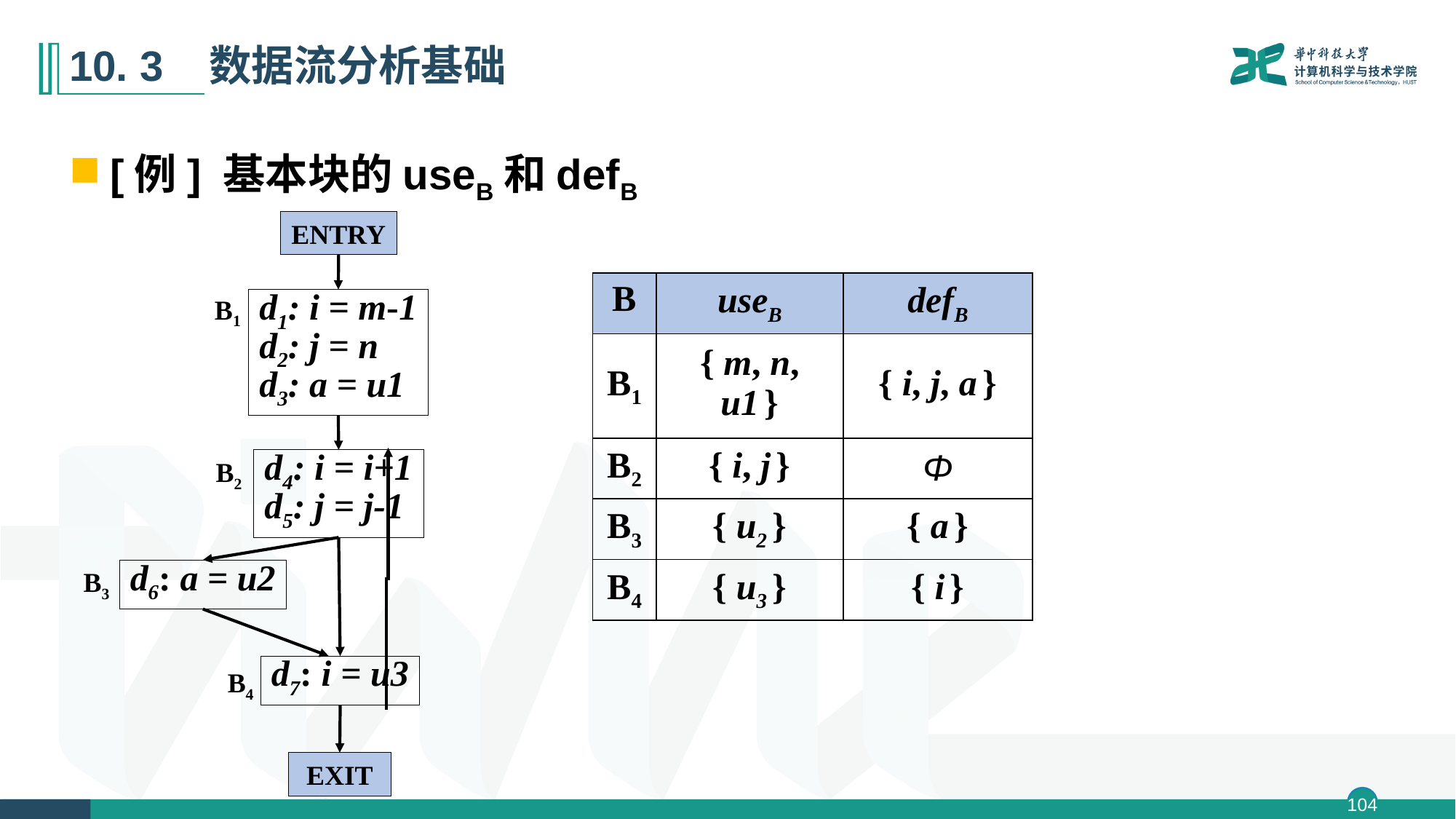

# 10. 3   数据流分析基础
[例] 基本块的useB和defB
ENTRY
B1
d1: i = m-1
d2: j = n
d3: a = u1

B2
d4: i = i+1
d5: j = j-1
B3
d6: a = u2
d7: i = u3
B4

EXIT
| B | useB | defB |
| --- | --- | --- |
| B1 | { m, n, u1 } | { i, j, a } |
| B2 | { i, j } | Φ |
| B3 | { u2 } | { a } |
| B4 | { u3 } | { i } |